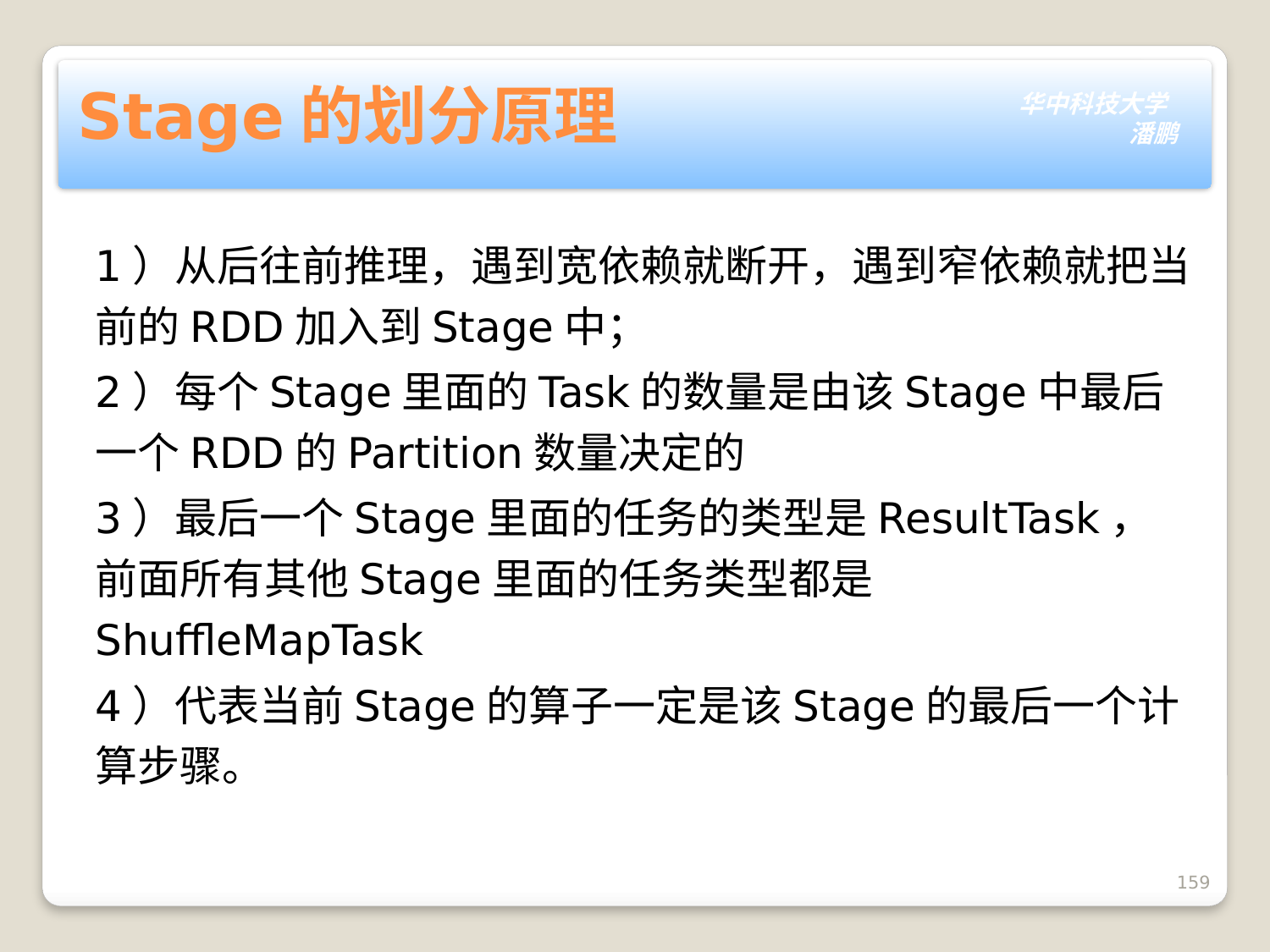

# Stage的划分原理
1）从后往前推理，遇到宽依赖就断开，遇到窄依赖就把当前的RDD加入到Stage中；
2）每个Stage里面的Task的数量是由该Stage中最后 一个RDD的Partition数量决定的
3）最后一个Stage里面的任务的类型是ResultTask，前面所有其他Stage里面的任务类型都是ShuffleMapTask
4）代表当前Stage的算子一定是该Stage的最后一个计算步骤。
159